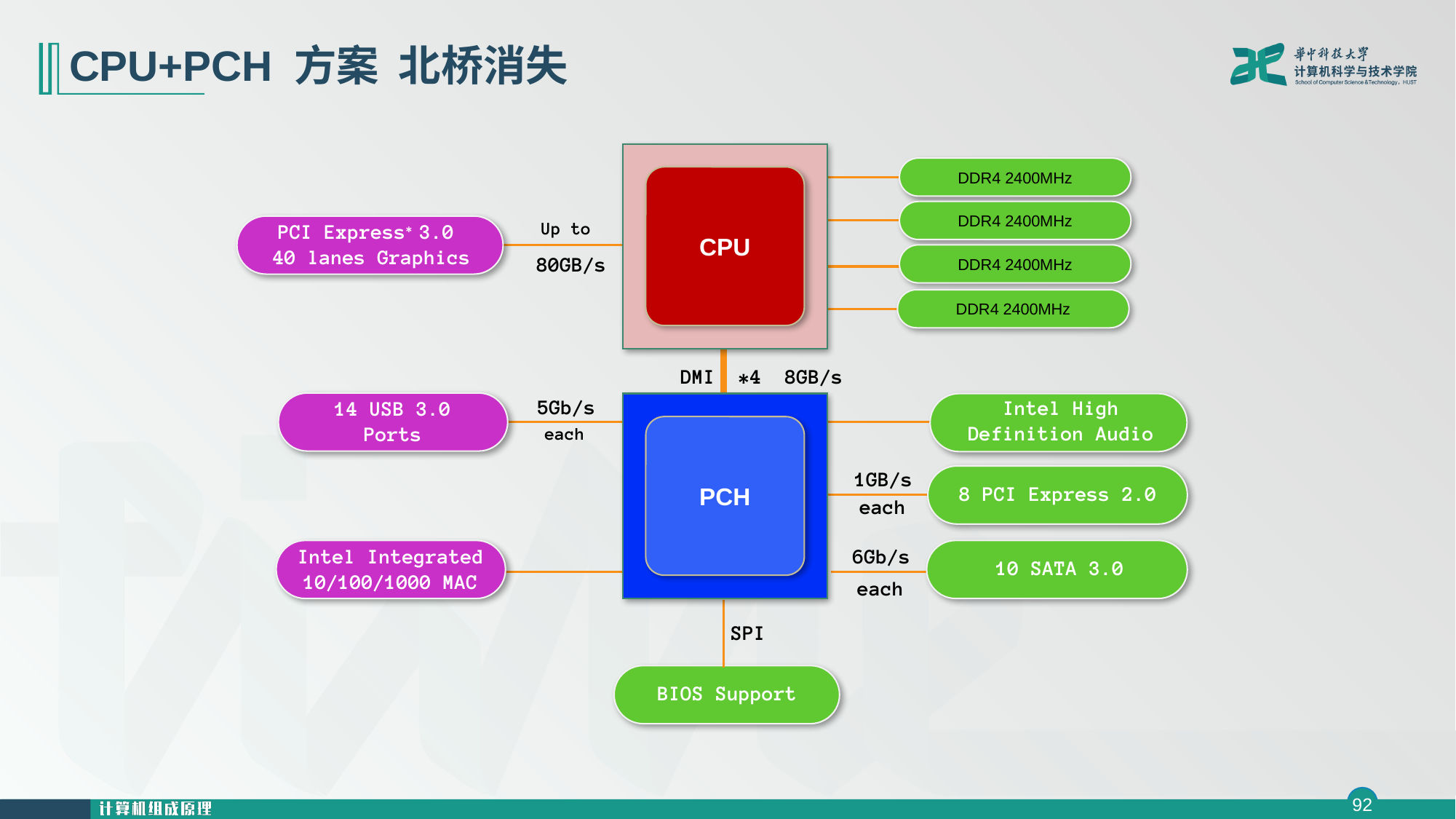

# CPU+PCH 方案  北桥消失

CPU
DDR4 2400MHz
DDR4 2400MHz
DDR4 2400MHz
DDR4 2400MHz
Up to
PCI Express* 3.0
 40 lanes Graphics

80GB/s
DMI  *4  8GB/s
5Gb/s
Intel High
Definition Audio

14 USB 3.0
Ports

PCH
each
1GB/s

8 PCI Express 2.0
each
Intel Integrated
10/100/1000 MAC

6Gb/s

10 SATA 3.0
each
SPI

BIOS Support